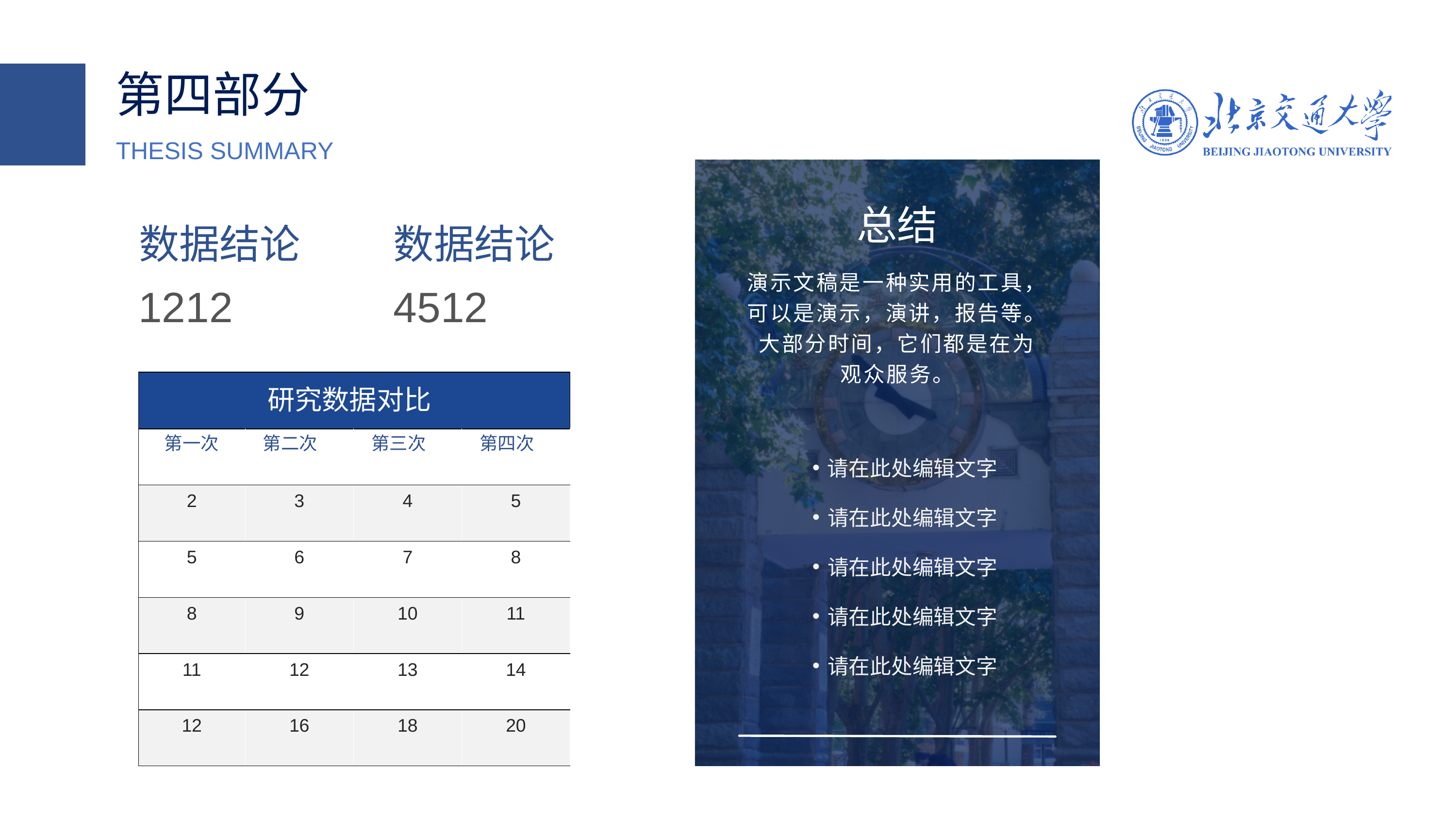

第四部分

THESIS SUMMARY

总结
数据结论
数据结论
演示文稿是一种实用的工具，可以是演示，演讲，报告等。大部分时间，它们都是在为 观众服务。
1212
4512
|  |  |  |  |
| --- | --- | --- | --- |
| 第一次 | 第二次 | 第三次 | 第四次 |
| 2 | 3 | 4 | 5 |
| 5 | 6 | 7 | 8 |
| 8 | 9 | 10 | 11 |
| 11 | 12 | 13 | 14 |
| 12 | 16 | 18 | 20 |
研究数据对比

请在此处编辑文字
请在此处编辑文字
请在此处编辑文字
请在此处编辑文字
请在此处编辑文字